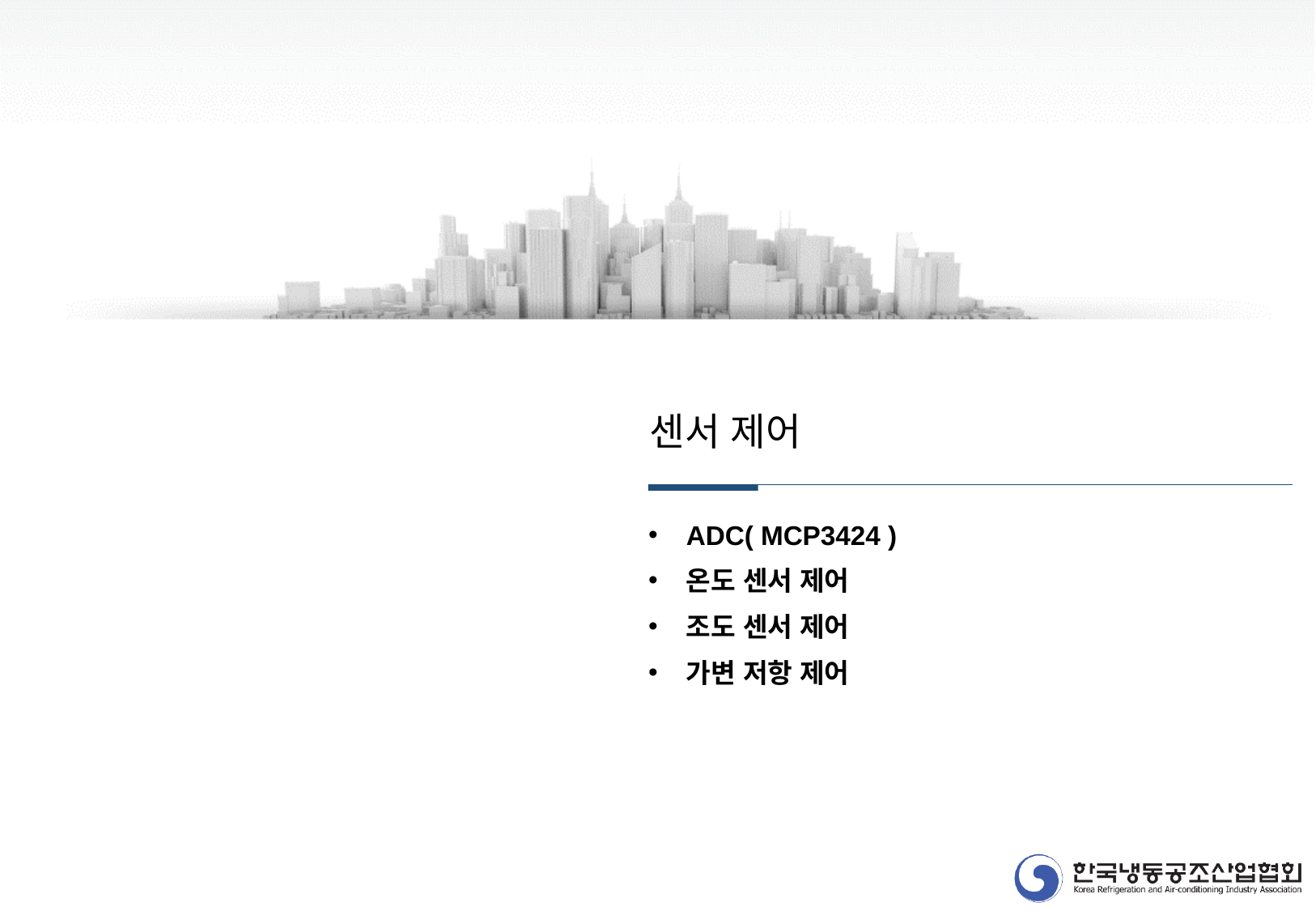

센서 제어
ADC( MCP3424 )
온도 센서 제어
조도 센서 제어
가변 저항 제어